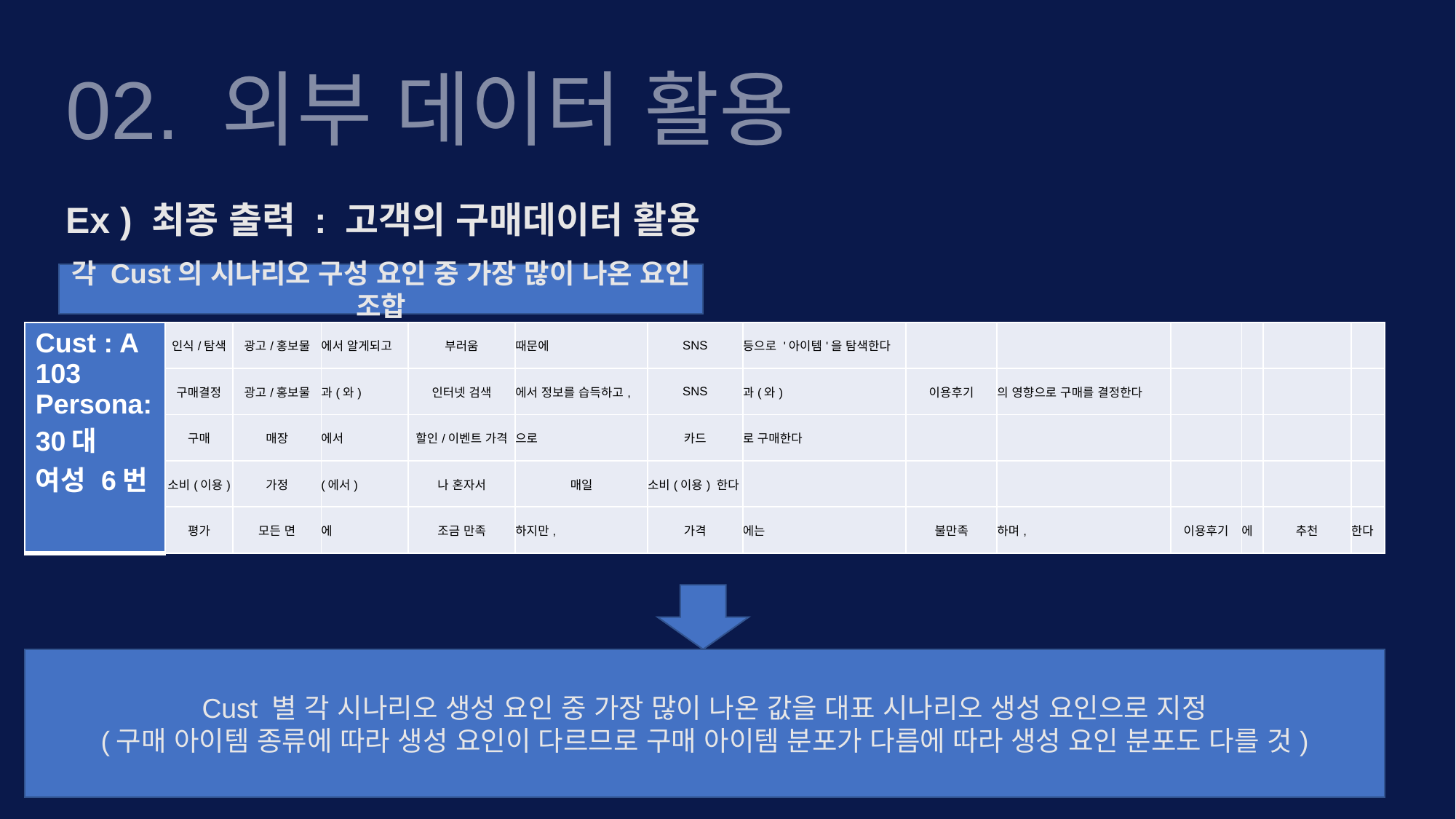

02. 외부 데이터 활용
Ex ) 최종 출력 : 고객의 구매데이터 활용

각 Cust의 시나리오 구성 요인 중 가장 많이 나온 요인 조합
| Cust : A 103 Persona: 30대 여성 6번 |
| --- |
| 인식/탐색 | 광고/홍보물 | 에서 알게되고 | 부러움 | 때문에 | SNS | 등으로 '아이템'을 탐색한다 |  |  |  |  |  |  |
| --- | --- | --- | --- | --- | --- | --- | --- | --- | --- | --- | --- | --- |
| 구매결정 | 광고/홍보물 | 과(와) | 인터넷 검색 | 에서 정보를 습득하고, | SNS | 과(와) | 이용후기 | 의 영향으로 구매를 결정한다 |  |  |  |  |
| 구매 | 매장 | 에서 | 할인/이벤트 가격 | 으로 | 카드 | 로 구매한다 |  |  |  |  |  |  |
| 소비(이용) | 가정 | (에서) | 나 혼자서 | 매일 | 소비(이용) 한다 |  |  |  |  |  |  |  |
| 평가 | 모든 면 | 에 | 조금 만족 | 하지만, | 가격 | 에는 | 불만족 | 하며, | 이용후기 | 에 | 추천 | 한다 |

Cust 별 각 시나리오 생성 요인 중 가장 많이 나온 값을 대표 시나리오 생성 요인으로 지정
(구매 아이템 종류에 따라 생성 요인이 다르므로 구매 아이템 분포가 다름에 따라 생성 요인 분포도 다를 것)